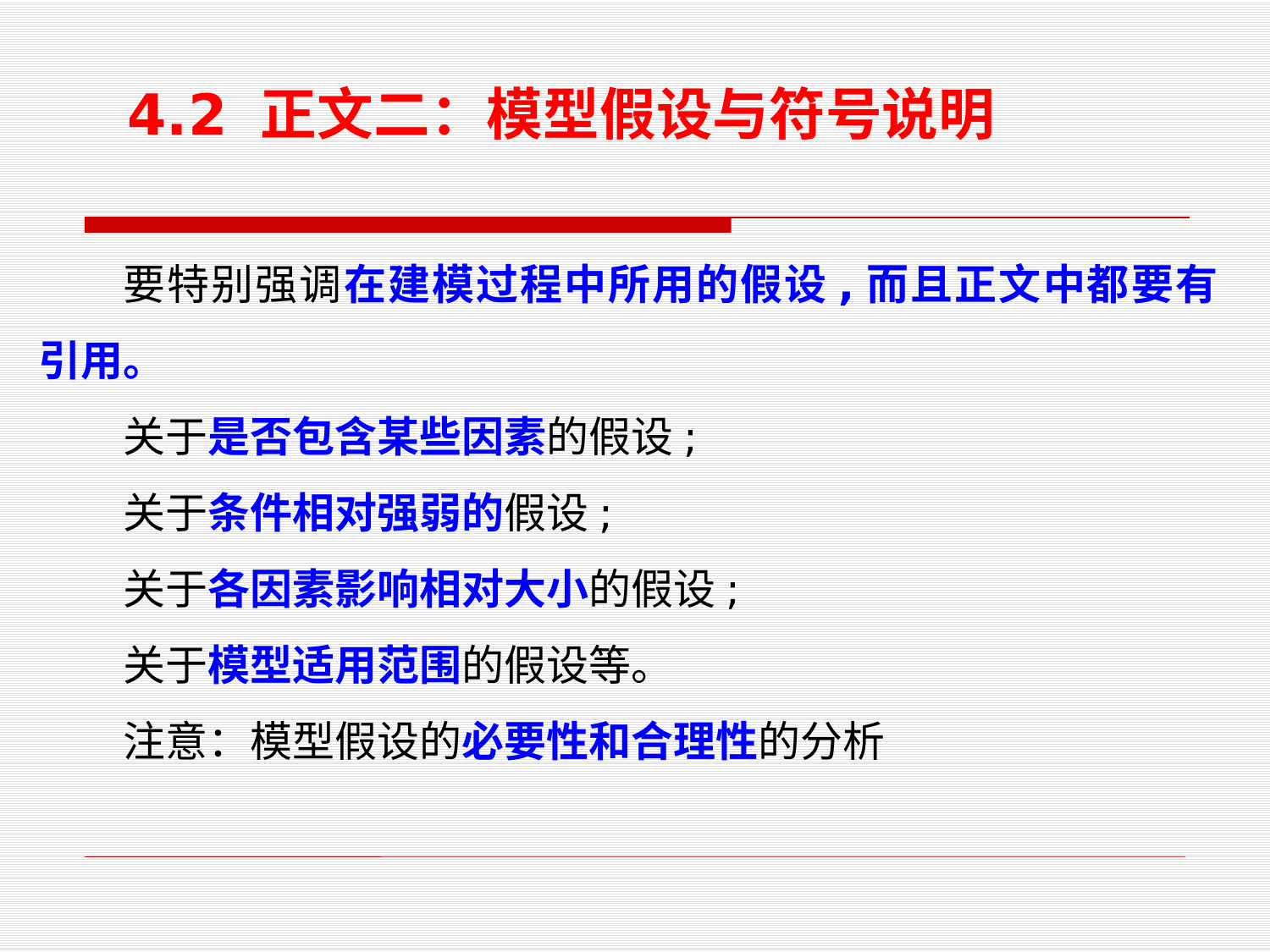

4.2 正文二：模型假设与符号说明
要特别强调在建模过程中所用的假设,而且正文中都要有引用。
关于是否包含某些因素的假设;
关于条件相对强弱的假设;
关于各因素影响相对大小的假设;
关于模型适用范围的假设等。
注意：模型假设的必要性和合理性的分析